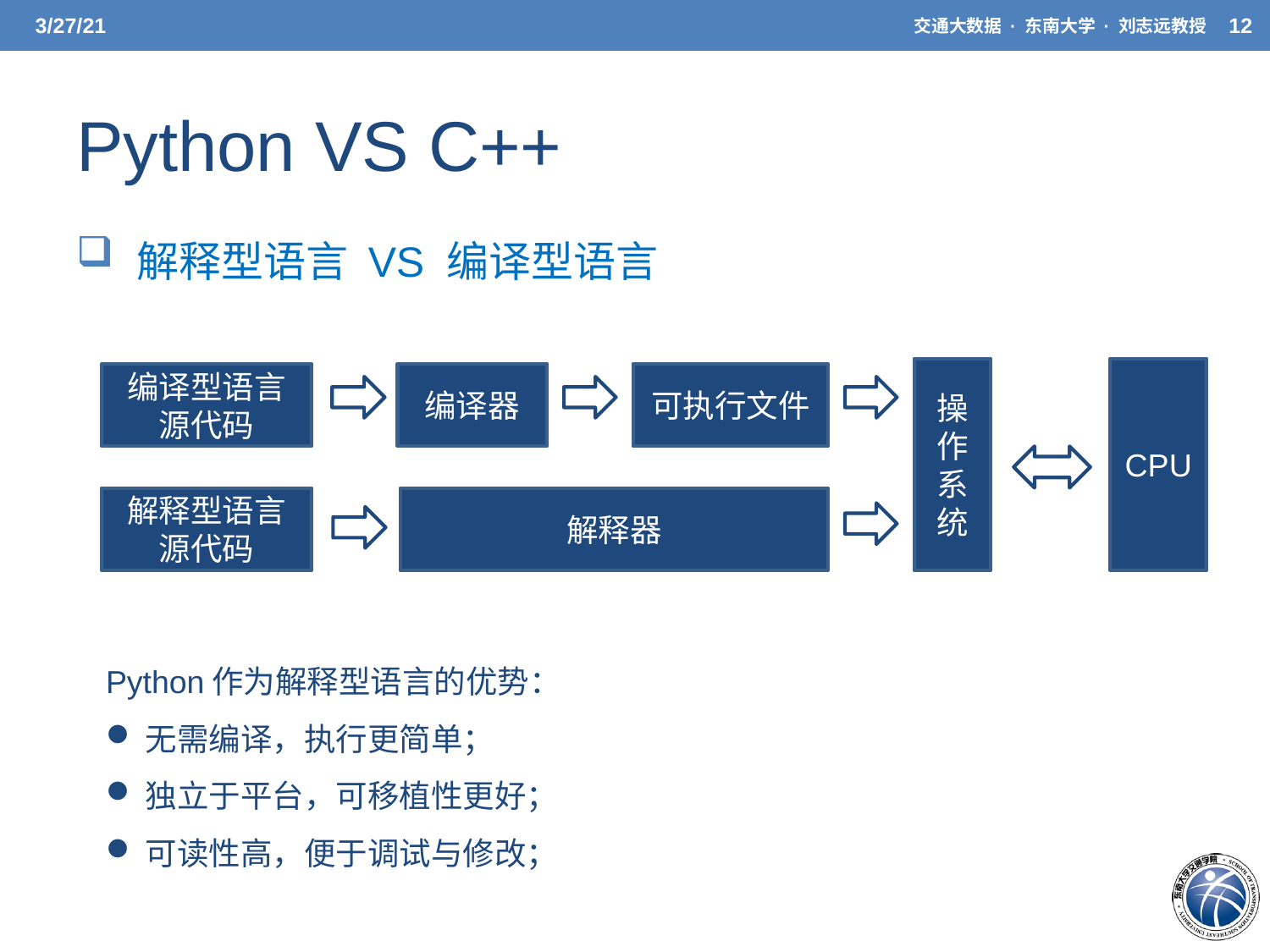

3/27/21
交通大数据 · 东南大学 · 刘志远教授
12
# Python VS C++
 解释型语言 VS 编译型语言
CPU
操作系统
编译器
可执行文件
编译型语言
源代码

解释型语言
源代码
解释器

Python作为解释型语言的优势：
无需编译，执行更简单；
独立于平台，可移植性更好；
可读性高，便于调试与修改；